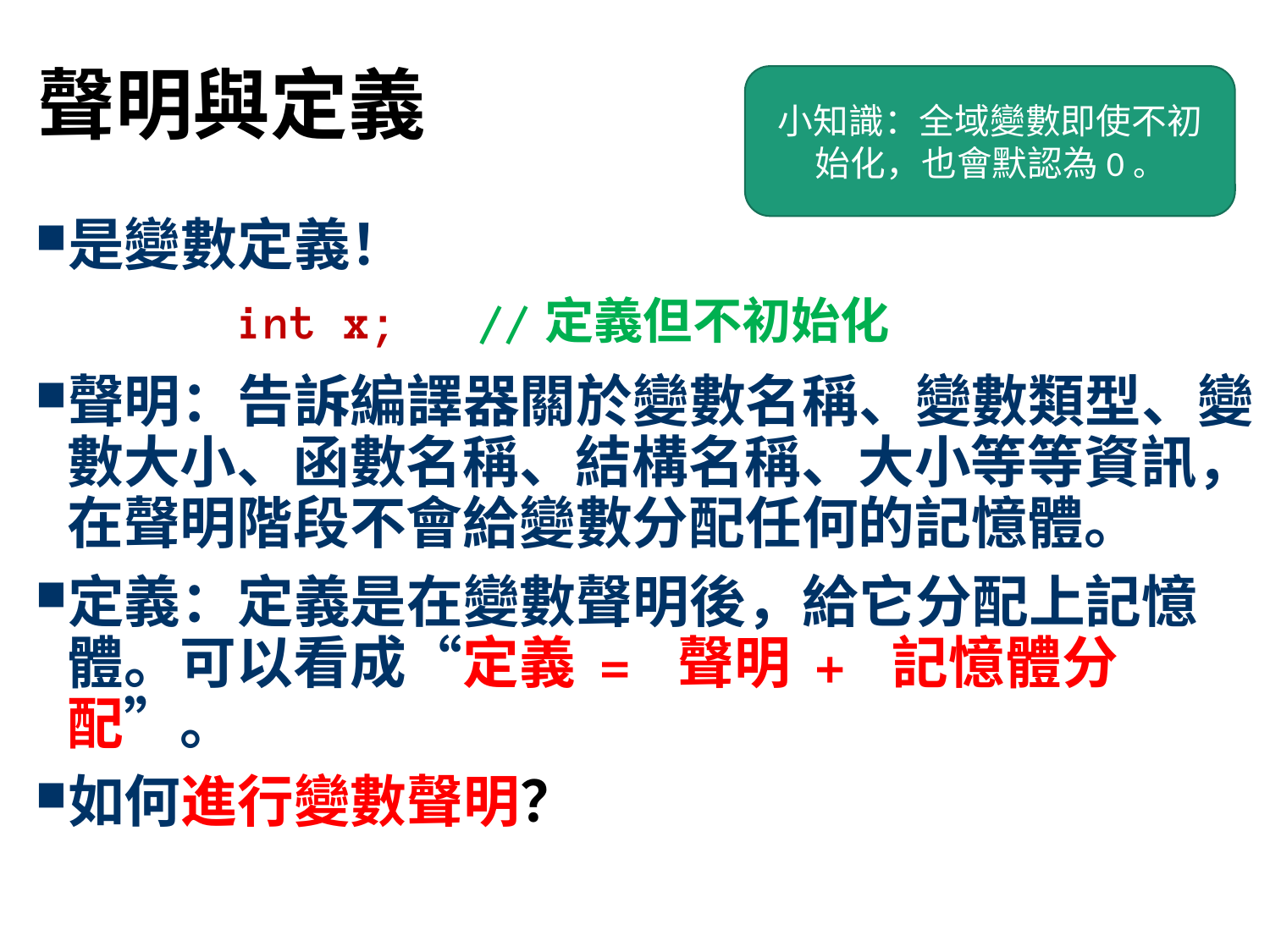

# 聲明與定義
小知識：全域變數即使不初始化，也會默認為0。
是變數定義！

聲明：告訴編譯器關於變數名稱、變數類型、變數大小、函數名稱、結構名稱、大小等等資訊，在聲明階段不會給變數分配任何的記憶體。
定義：定義是在變數聲明後，給它分配上記憶體。可以看成“定義 = 聲明 + 記憶體分配”。
如何進行變數聲明？

int x;   //定義但不初始化